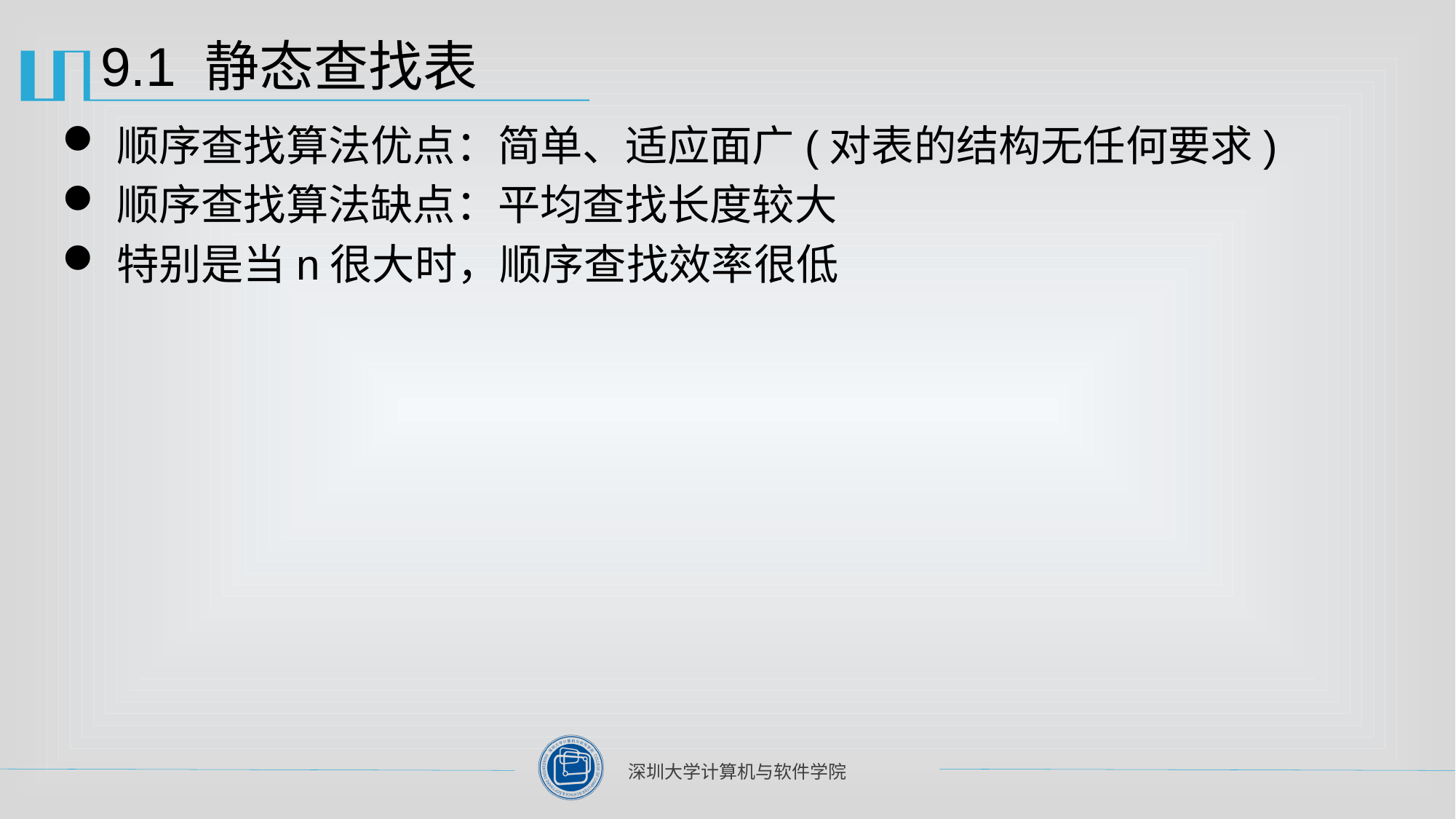

# 9.1 静态查找表
顺序查找算法优点：简单、适应面广(对表的结构无任何要求)
顺序查找算法缺点：平均查找长度较大
特别是当n很大时，顺序查找效率很低

15